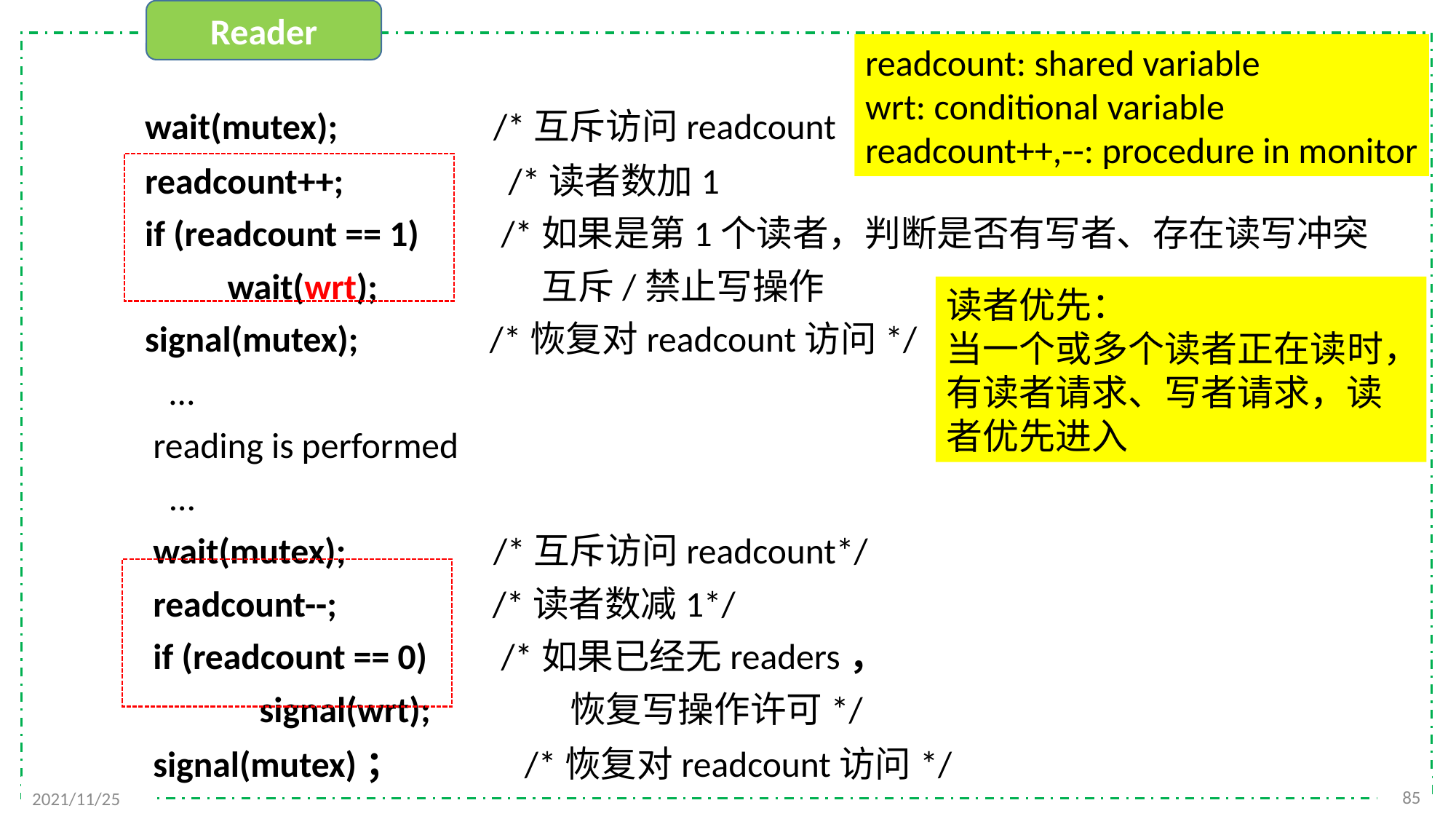

Reader
readcount: shared variable
wrt: conditional variable
readcount++,--: procedure in monitor
	wait(mutex);                   /*互斥访问readcount
	readcount++;	                  /*读者数加1
	if (readcount == 1)          /*如果是第1个读者，判断是否有写者、存在读写冲突
              wait(wrt);                   互斥/禁止写操作
	signal(mutex);                /*恢复对readcount访问*/
  	   …
	 reading is performed
       …
	 wait(mutex);                  /*互斥访问readcount*/
	 readcount--;                   /*读者数减1*/
	 if (readcount == 0)         /*如果已经无readers，
	              signal(wrt);                恢复写操作许可*/
	 signal(mutex)；              /*恢复对readcount访问*/

读者优先：
当一个或多个读者正在读时，有读者请求、写者请求，读者优先进入

85
2021/11/25